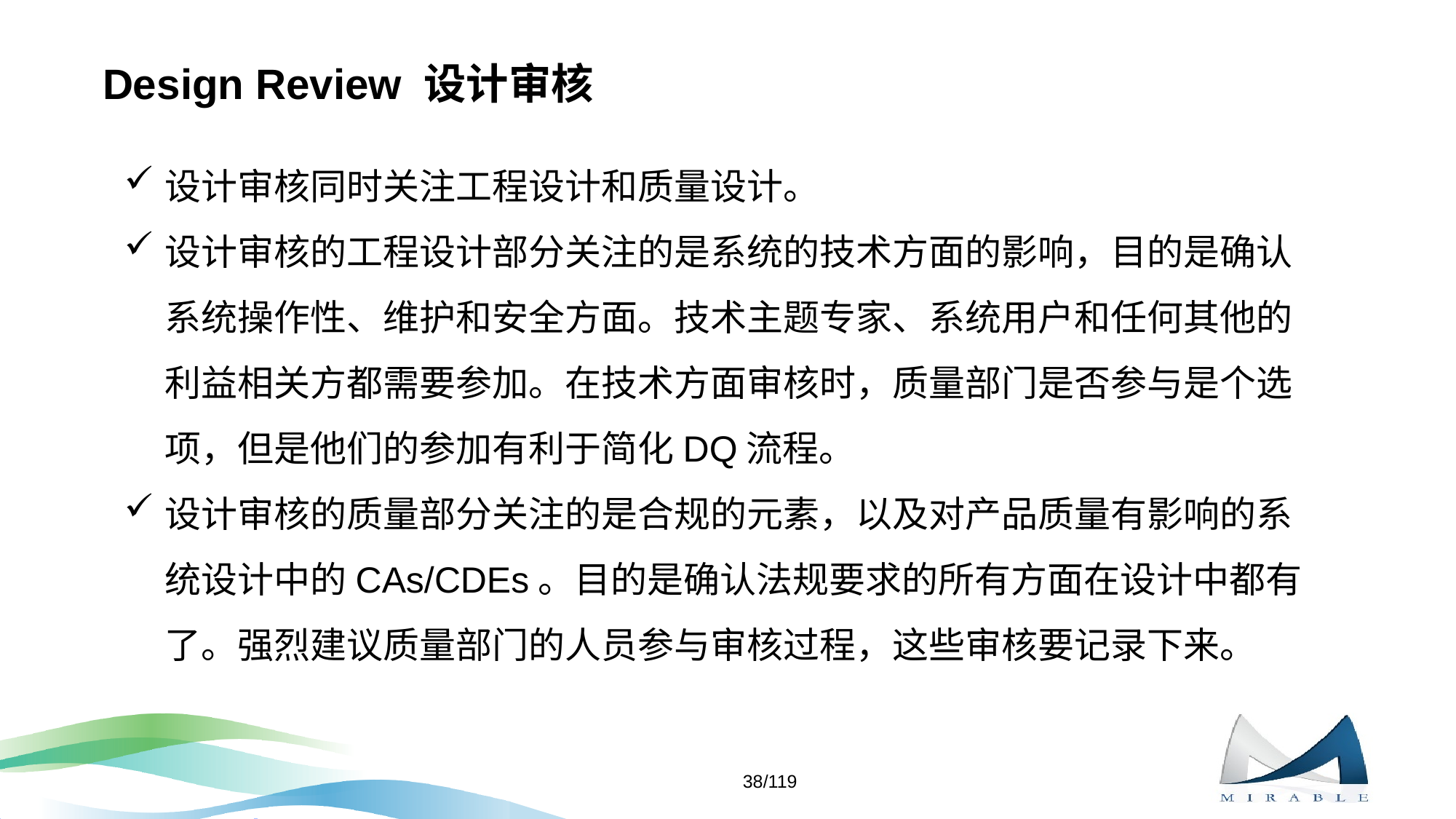

# Design Review 设计审核
设计审核同时关注工程设计和质量设计。
设计审核的工程设计部分关注的是系统的技术方面的影响，目的是确认系统操作性、维护和安全方面。技术主题专家、系统用户和任何其他的利益相关方都需要参加。在技术方面审核时，质量部门是否参与是个选项，但是他们的参加有利于简化DQ流程。
设计审核的质量部分关注的是合规的元素，以及对产品质量有影响的系统设计中的CAs/CDEs。目的是确认法规要求的所有方面在设计中都有了。强烈建议质量部门的人员参与审核过程，这些审核要记录下来。
38/119